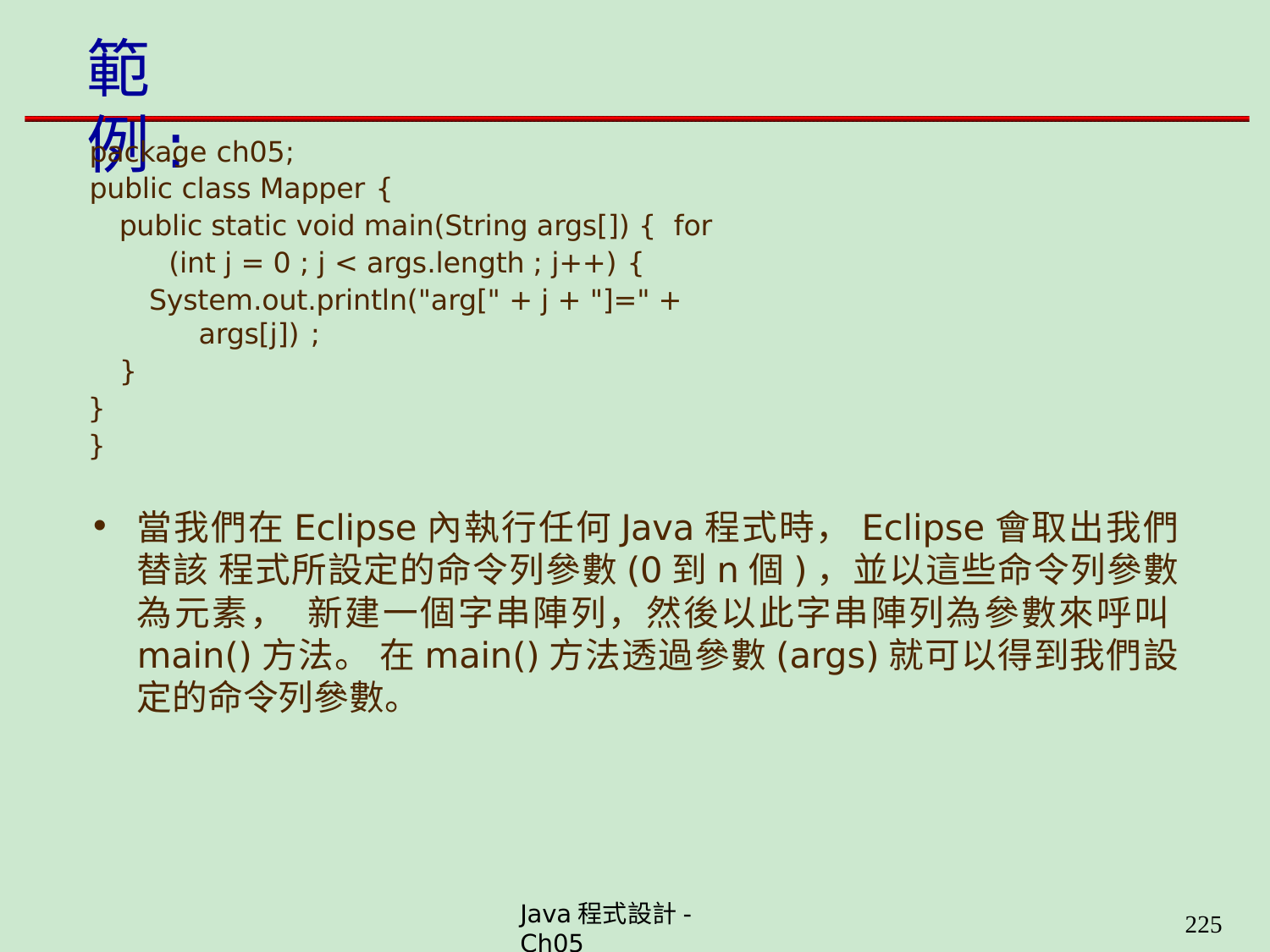

# 範例:
package ch05;
public class Mapper {
public static void main(String args[]) {  for (int j = 0 ; j < args.length ; j++) {
System.out.println("arg[" + j + "]=" + args[j]) ;
}
}
}

當我們在Eclipse內執行任何Java程式時，Eclipse會取出我們替該 程式所設定的命令列參數(0到n個)，並以這些命令列參數為元素，  新建一個字串陣列，然後以此字串陣列為參數來呼叫main()方法。 在main()方法透過參數(args)就可以得到我們設定的命令列參數。
Java程式設計-Ch05
225